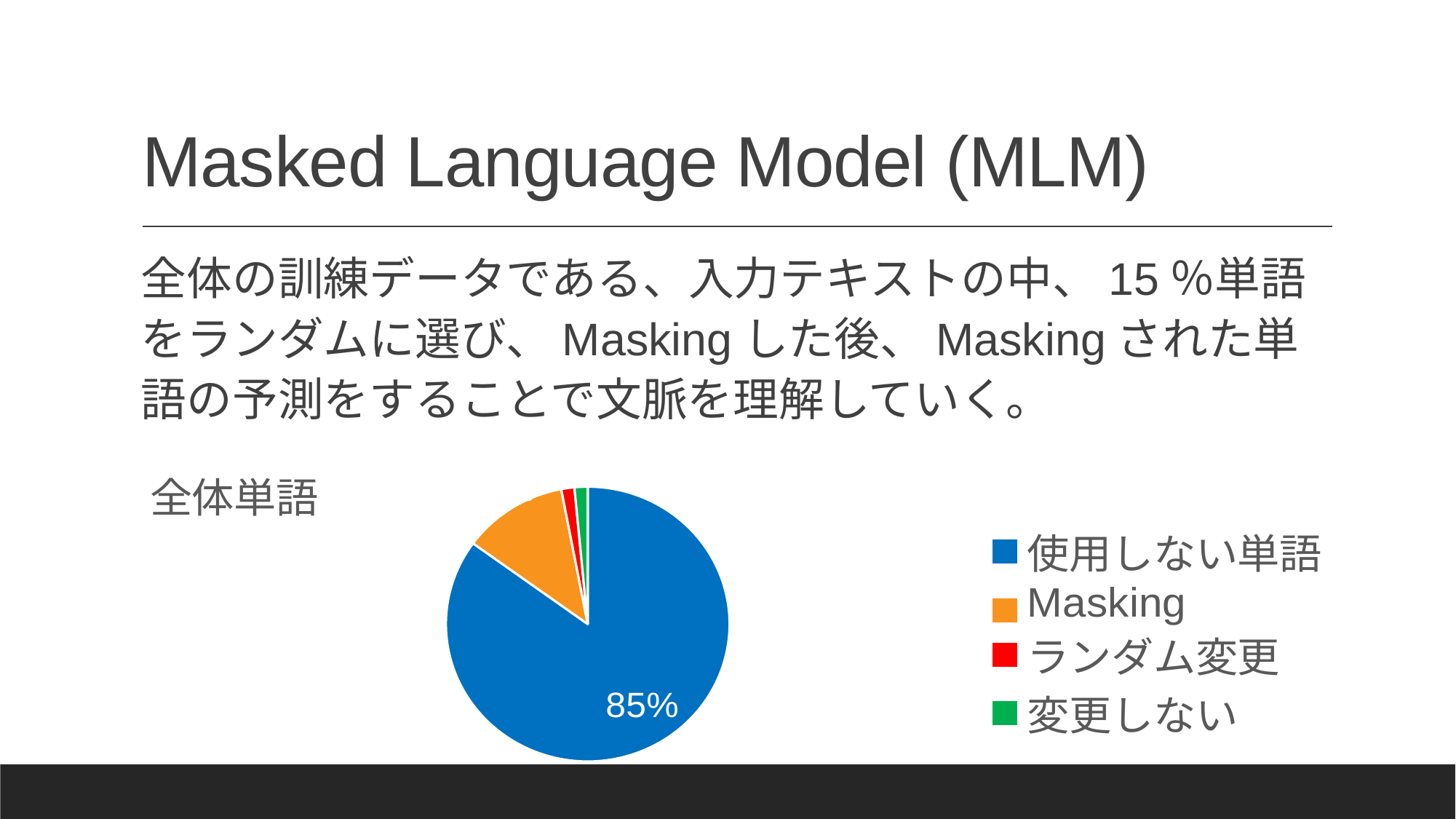

# Masked Language Model (MLM)
全体の訓練データである、入力テキストの中、15％単語をランダムに選び、Maskingした後、Maskingされた単語の予測をすることで文脈を理解していく。

[unsupported chart]